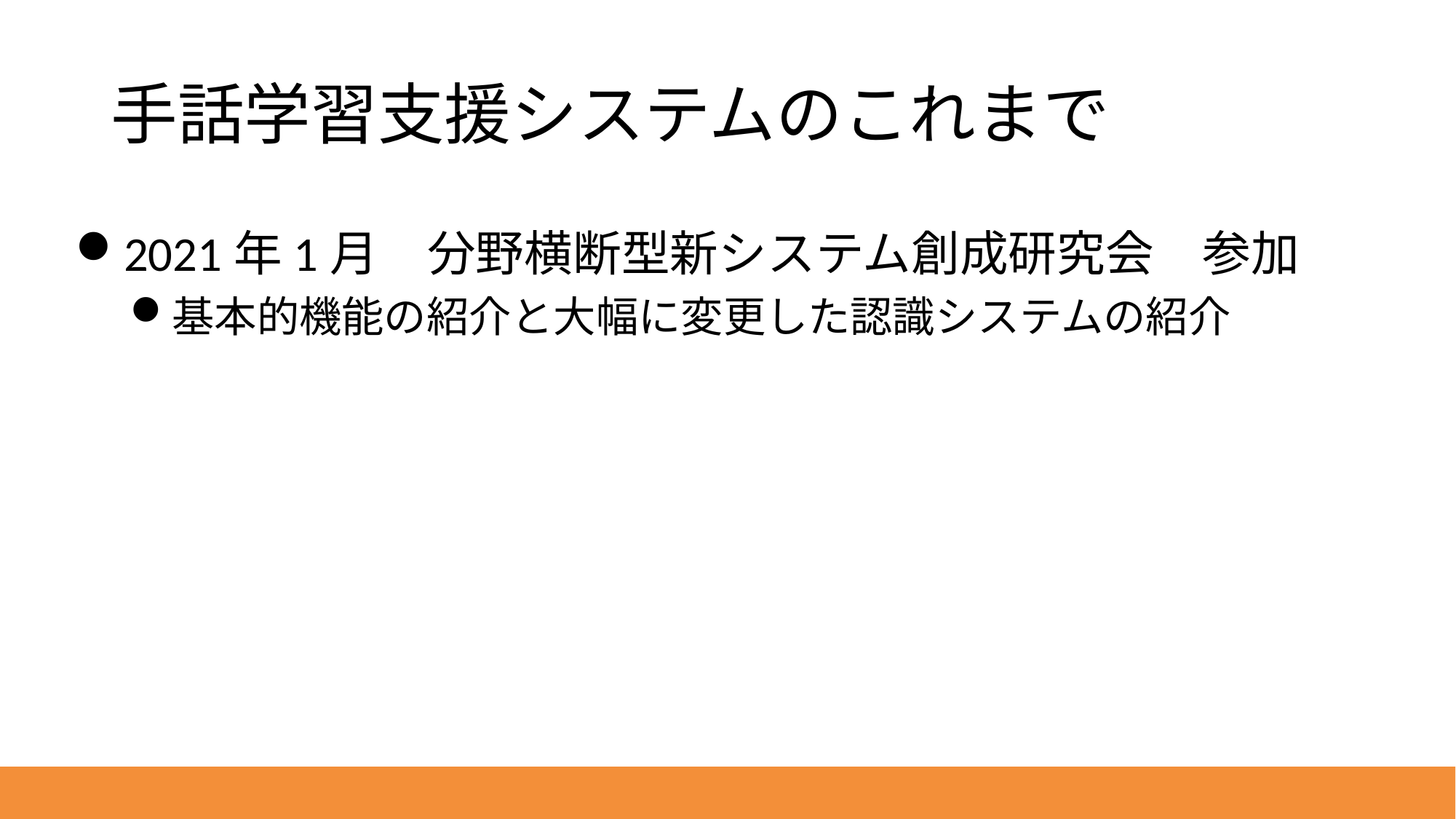

# 手話学習支援システムのこれまで
2021年1月　分野横断型新システム創成研究会　参加
基本的機能の紹介と大幅に変更した認識システムの紹介